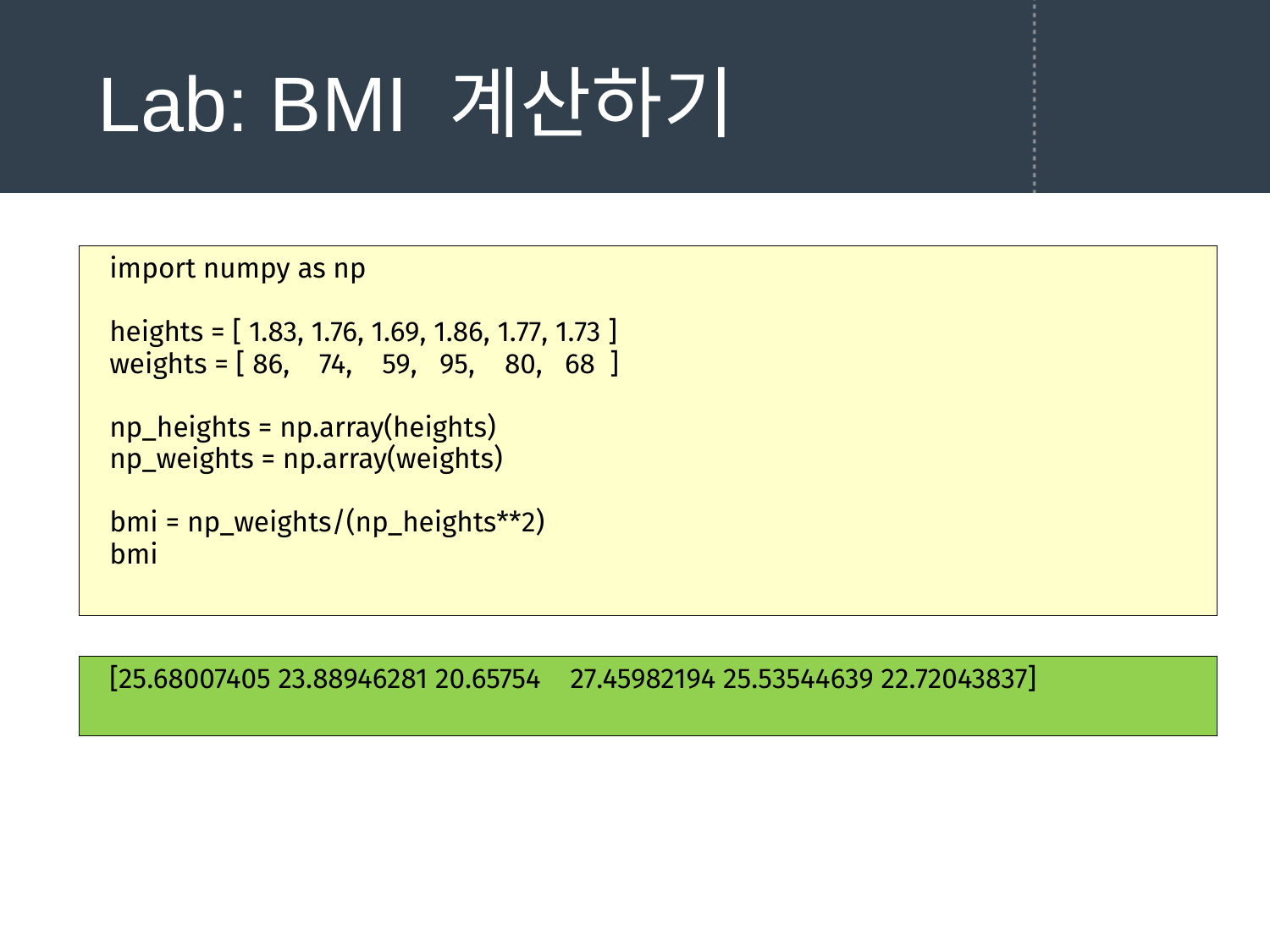

# Lab: BMI 계산하기
import numpy as np

heights = [ 1.83, 1.76, 1.69, 1.86, 1.77, 1.73 ]
weights = [ 86,    74,    59,   95,    80,   68  ]

np_heights = np.array(heights)
np_weights = np.array(weights)

bmi = np_weights/(np_heights**2)
bmi
[25.68007405 23.88946281 20.65754    27.45982194 25.53544639 22.72043837]